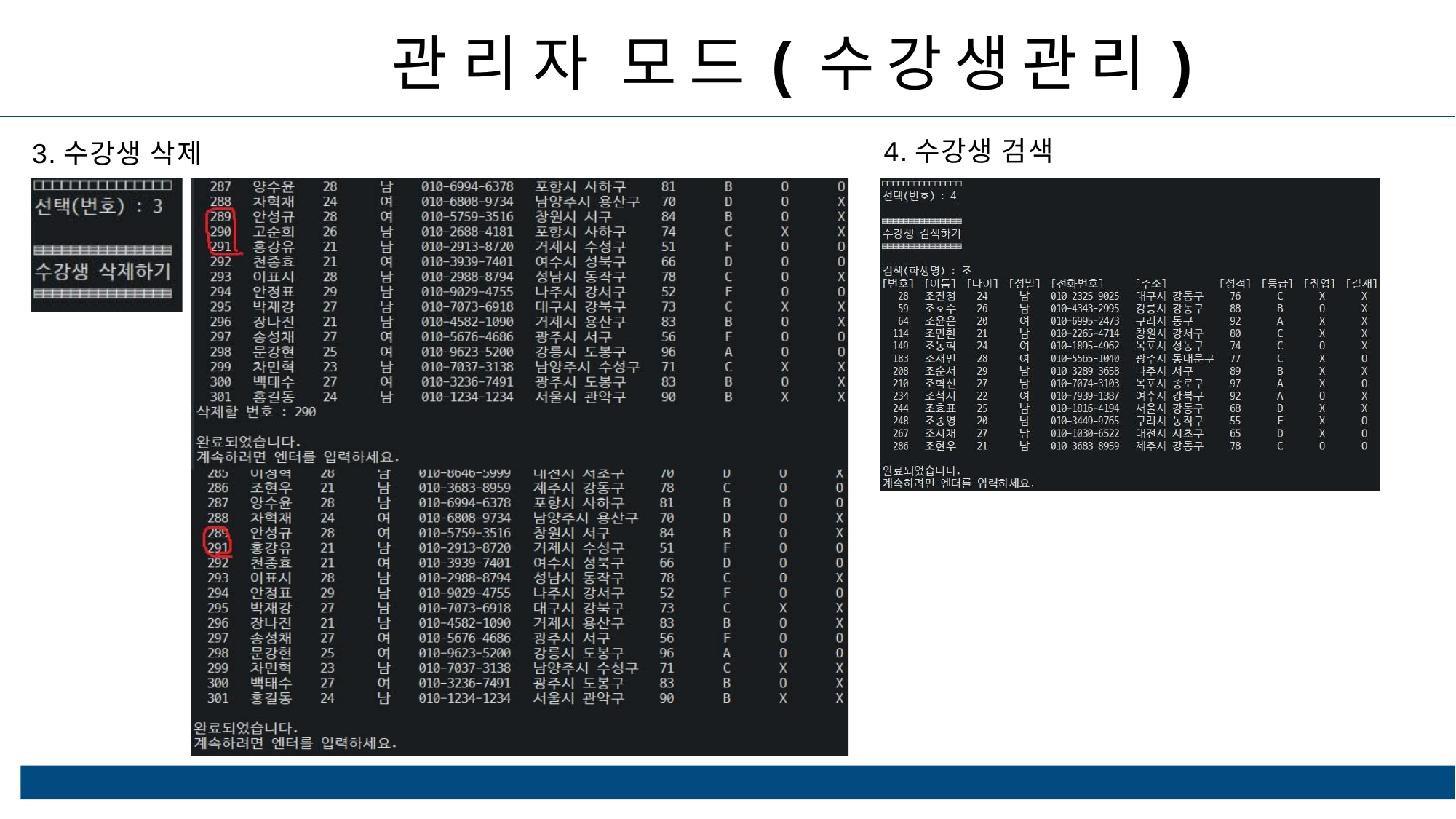

# 관리자 모드(수강생관리)

4.수강생 검색
3.수강생 삭제

ⓒSaebyeol Yu. Saebyeol’s PowerPoint